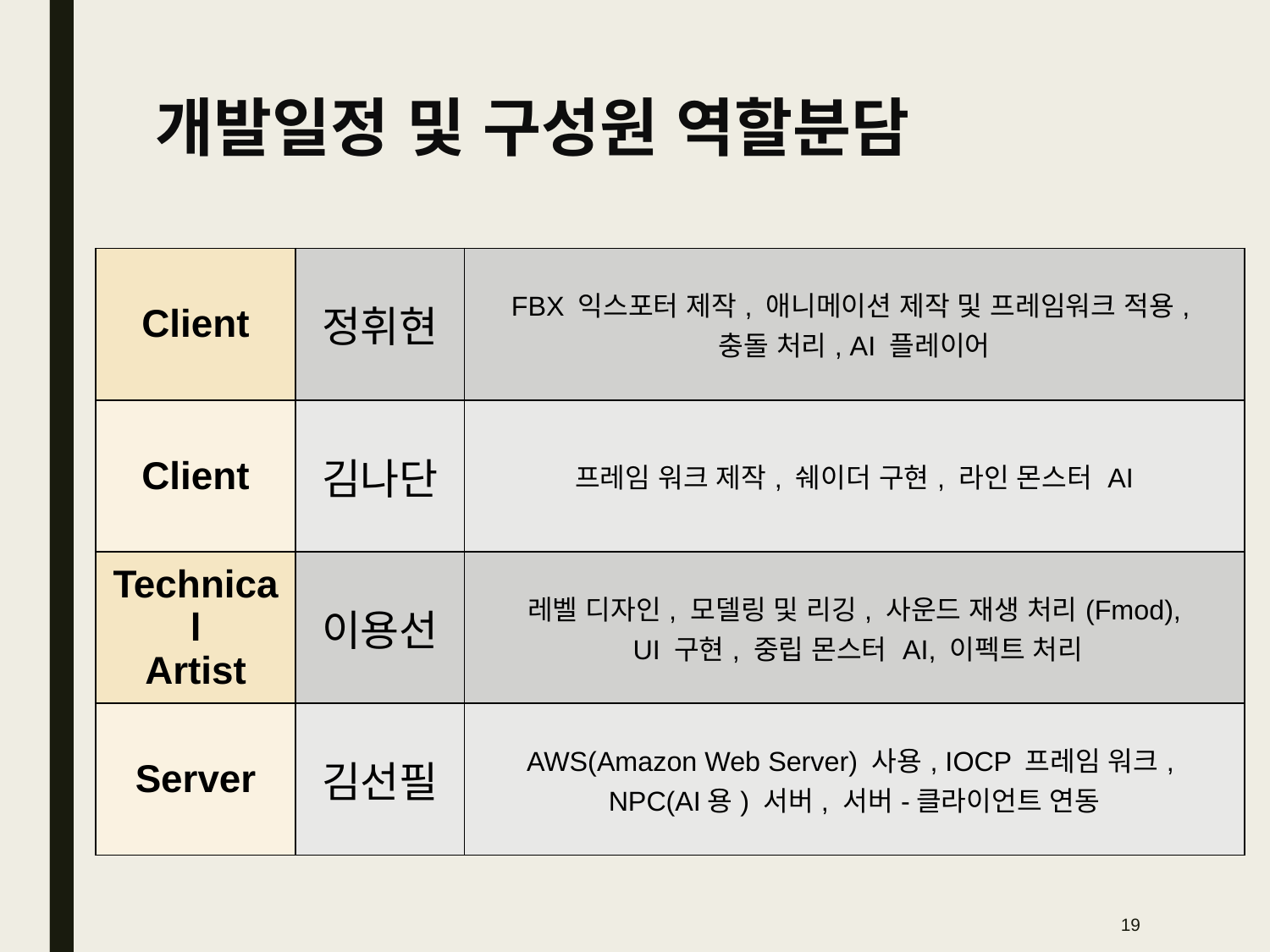

# 개발일정 및 구성원 역할분담
| Client | 정휘현 | FBX 익스포터 제작, 애니메이션 제작 및 프레임워크 적용, 충돌 처리, AI 플레이어 |
| --- | --- | --- |
| Client | 김나단 | 프레임 워크 제작, 쉐이더 구현, 라인 몬스터 AI |
| Technical Artist | 이용선 | 레벨 디자인, 모델링 및 리깅, 사운드 재생 처리(Fmod), UI 구현, 중립 몬스터 AI, 이펙트 처리 |
| Server | 김선필 | AWS(Amazon Web Server) 사용, IOCP 프레임 워크, NPC(AI용) 서버, 서버-클라이언트 연동 |
19